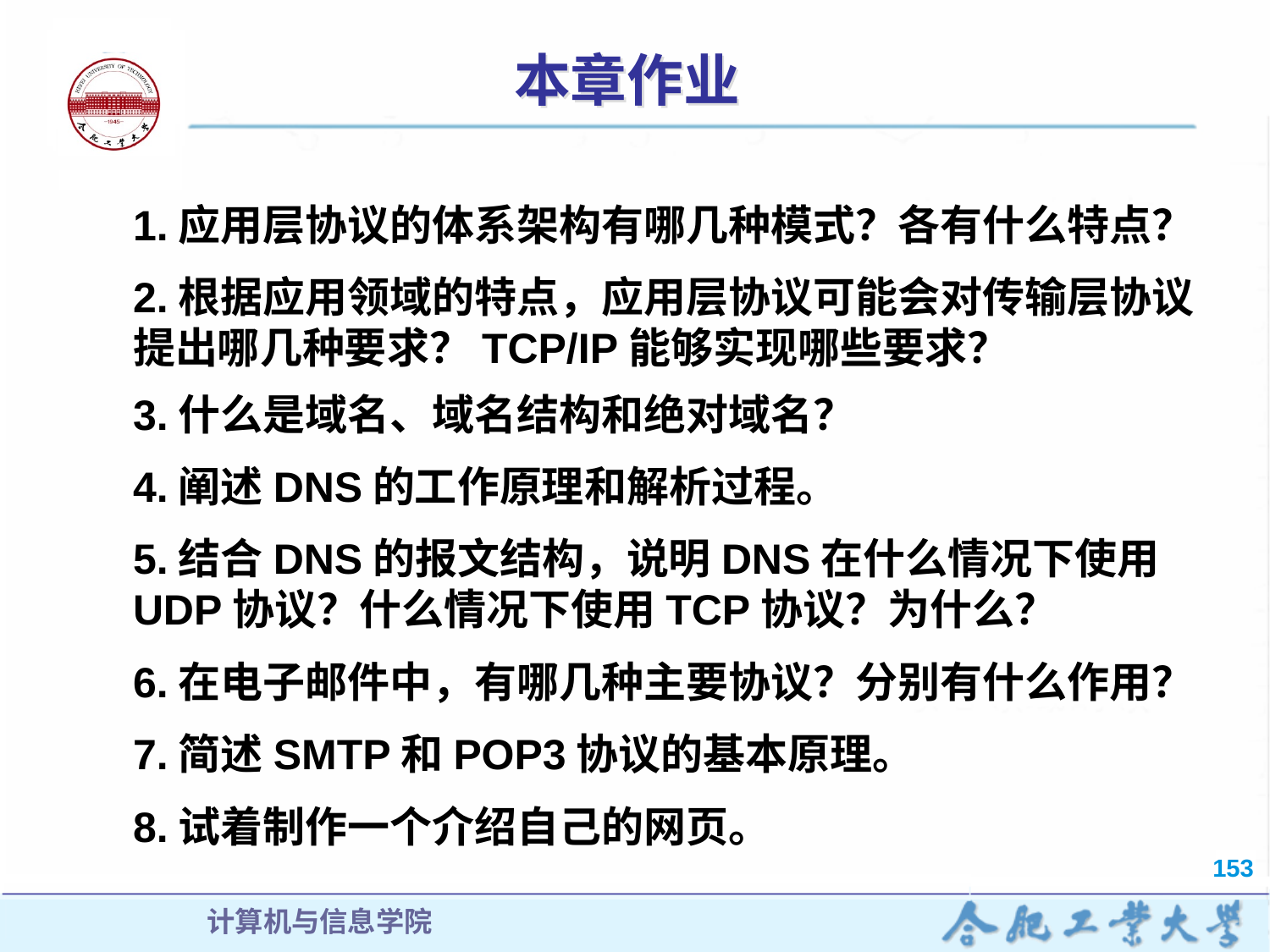

本章作业
1.应用层协议的体系架构有哪几种模式？各有什么特点？
2.根据应用领域的特点，应用层协议可能会对传输层协议提出哪几种要求？TCP/IP能够实现哪些要求？
3.什么是域名、域名结构和绝对域名？
4.阐述DNS的工作原理和解析过程。
5.结合DNS的报文结构，说明DNS在什么情况下使用UDP协议？什么情况下使用TCP协议？为什么？
6.在电子邮件中，有哪几种主要协议？分别有什么作用？
7.简述SMTP和POP3协议的基本原理。
8.试着制作一个介绍自己的网页。